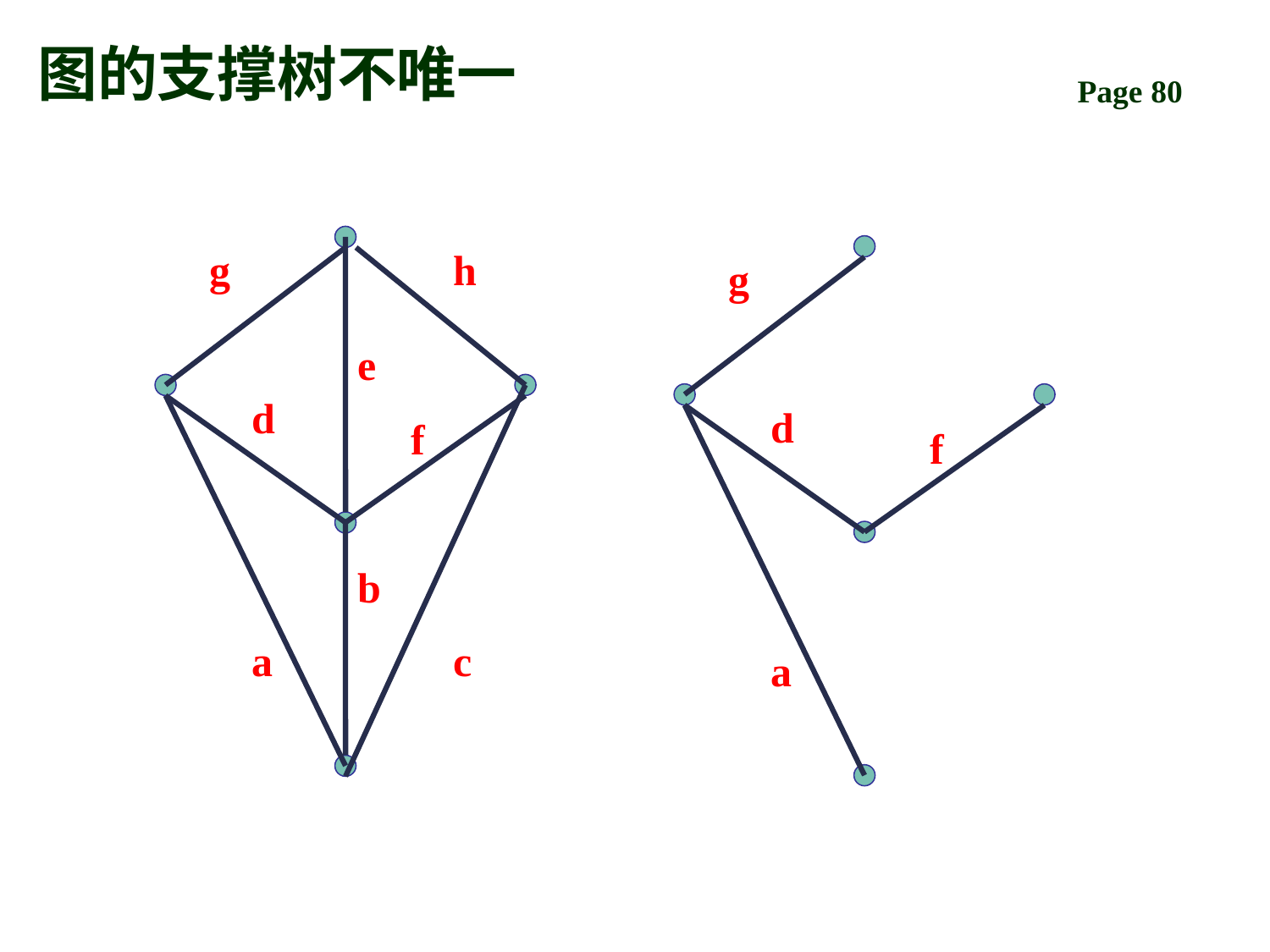

# 图的支撑树不唯一

g

h

e

d

f

b
a
c

g

d

f

a